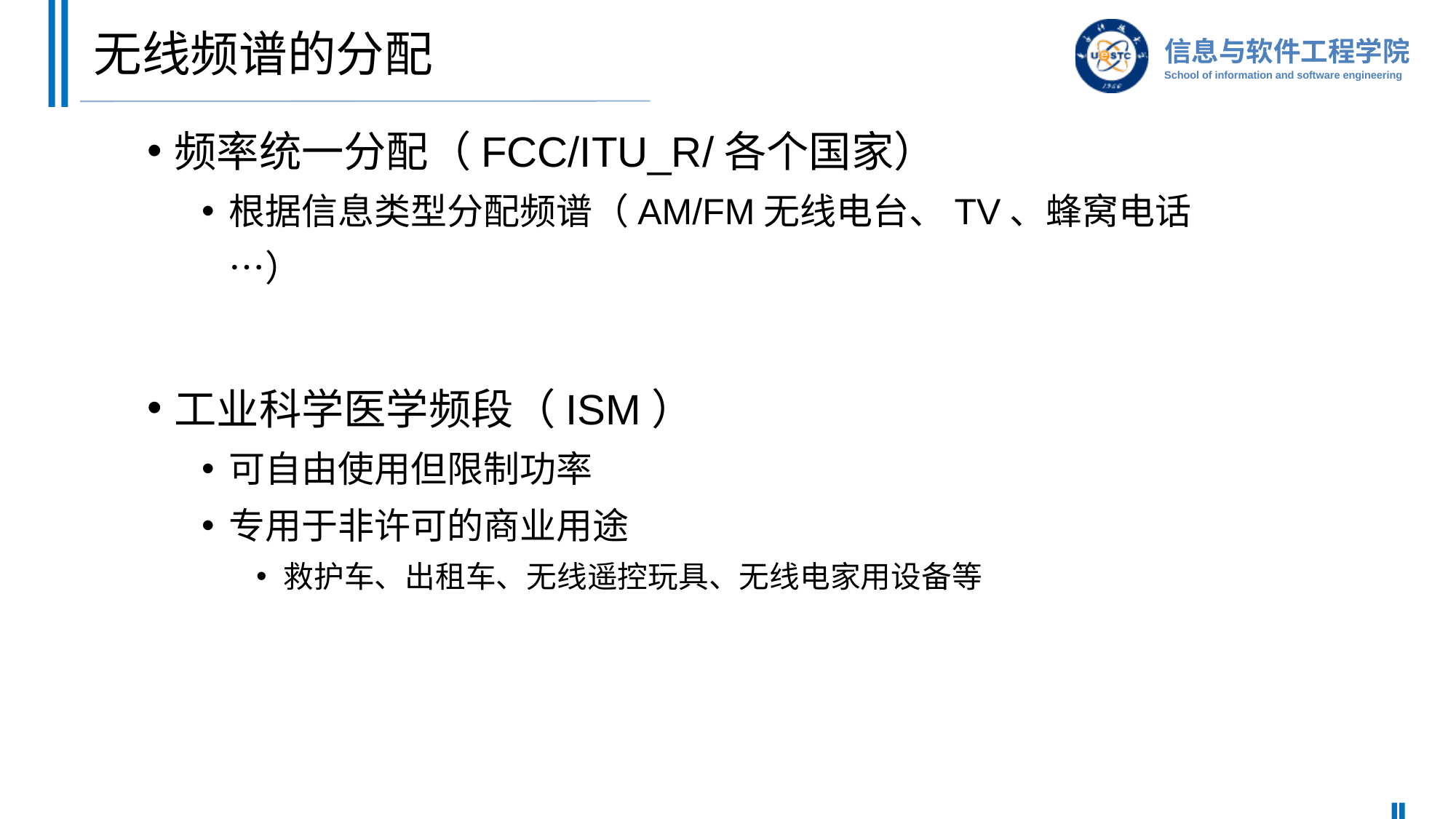

# 无线频谱的分配
频率统一分配（FCC/ITU_R/各个国家）
根据信息类型分配频谱（AM/FM无线电台、TV、蜂窝电话…）

工业科学医学频段（ISM）
可自由使用但限制功率
专用于非许可的商业用途
救护车、出租车、无线遥控玩具、无线电家用设备等